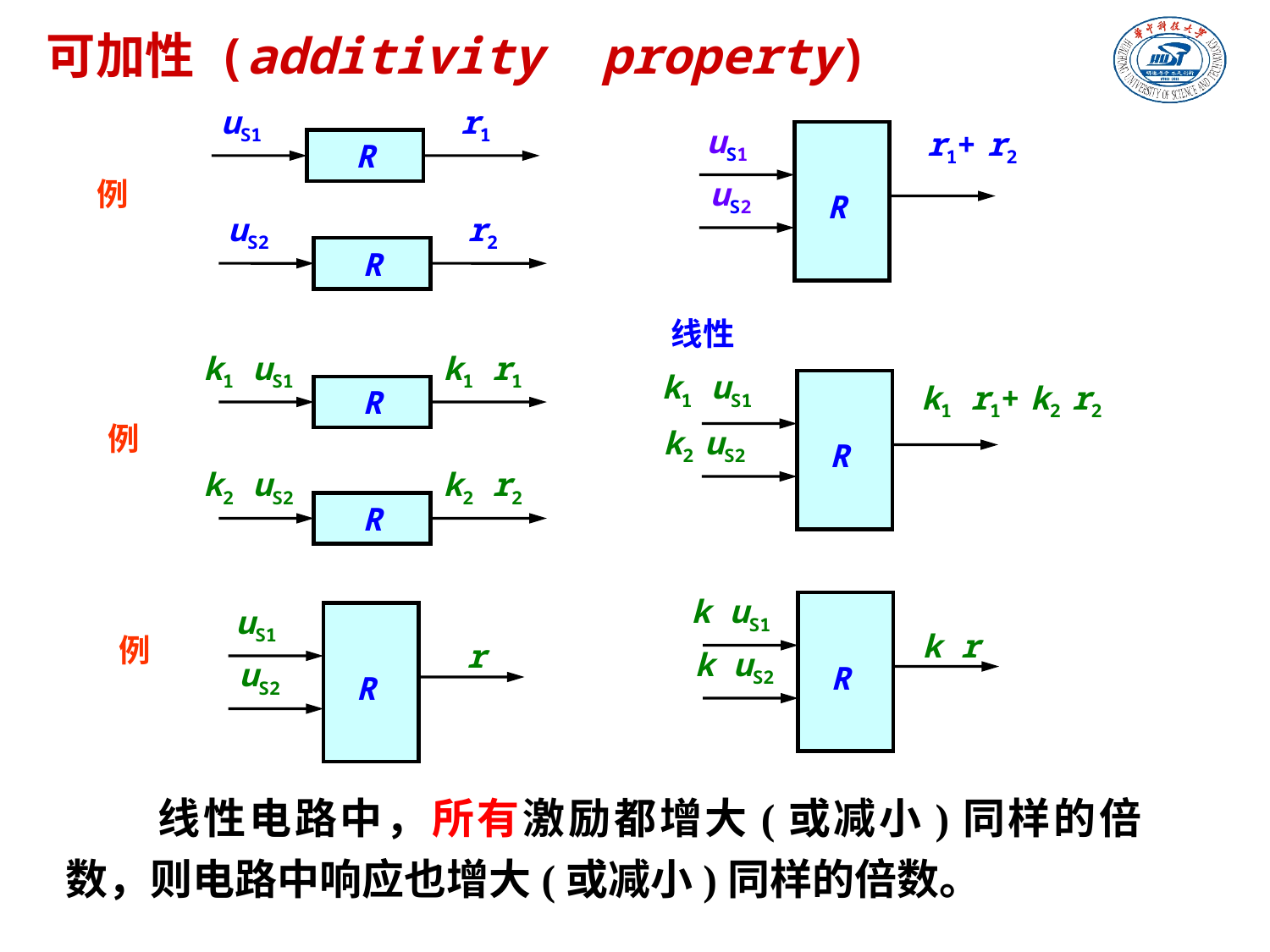

可加性 (additivity  property)
uS1
r1
R

uS1
r1+ r2

uS2

R

例
uS2
r2
R

线性
k1 uS1
k1 r1
R

k1 uS1
k1 r1+ k2 r2

k2 uS2

R

例
k2 uS2
k2 r2
R

k uS1

k r
k uS2

R

uS1

r
uS2

R

例
线性电路中，所有激励都增大(或减小)同样的倍数，则电路中响应也增大(或减小)同样的倍数。